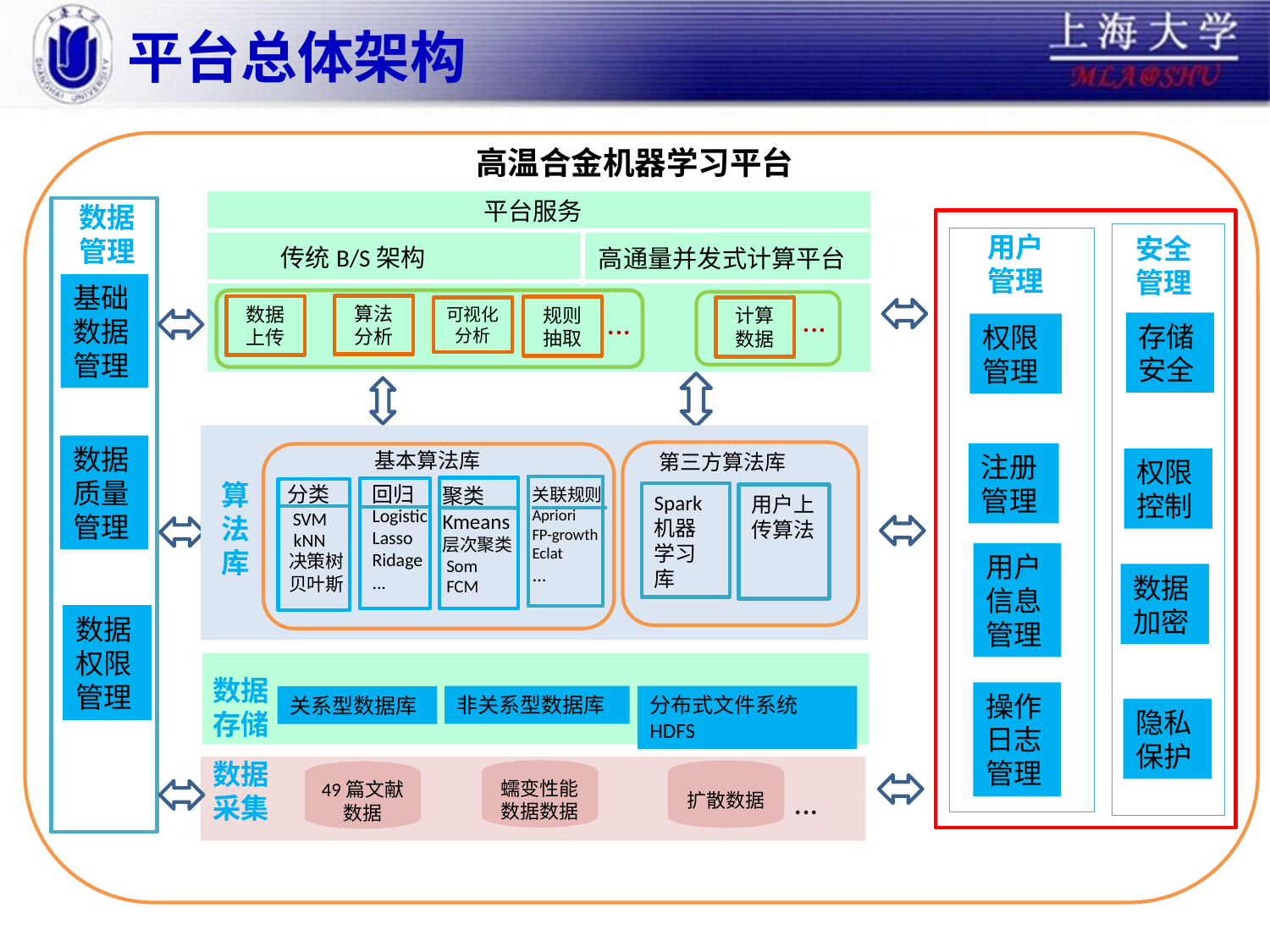

# 平台总体架构

高温合金机器学习平台
平台服务

数据管理

基础数据管理
数据
质量管理
数据
权限管理

用户管理

安全管理

存储安全
权限管理
权限控制
数据加密
传统B/S架构
高通量并发式计算平台

...
算法分析
数据上传
...
规则抽取
可视化分析
计算数据

基本算法库

第三方算法库

算
法
库
分类
回归
聚类
Kmeans
层次聚类
 Som
 FCM

关联规则
Apriori
FP-growth
Eclat
...

Spark机器学习库
用户上传算法

Logistic
Lasso
Ridage
...

SVM
kNN
决策树
贝叶斯
注册管理

用户信息管理

数据存储
操作日志管理
非关系型数据库
分布式文件系统HDFS
关系型数据库
隐私保护
数据采集

蠕变性能数据数据
扩散数据
49篇文献数据

...